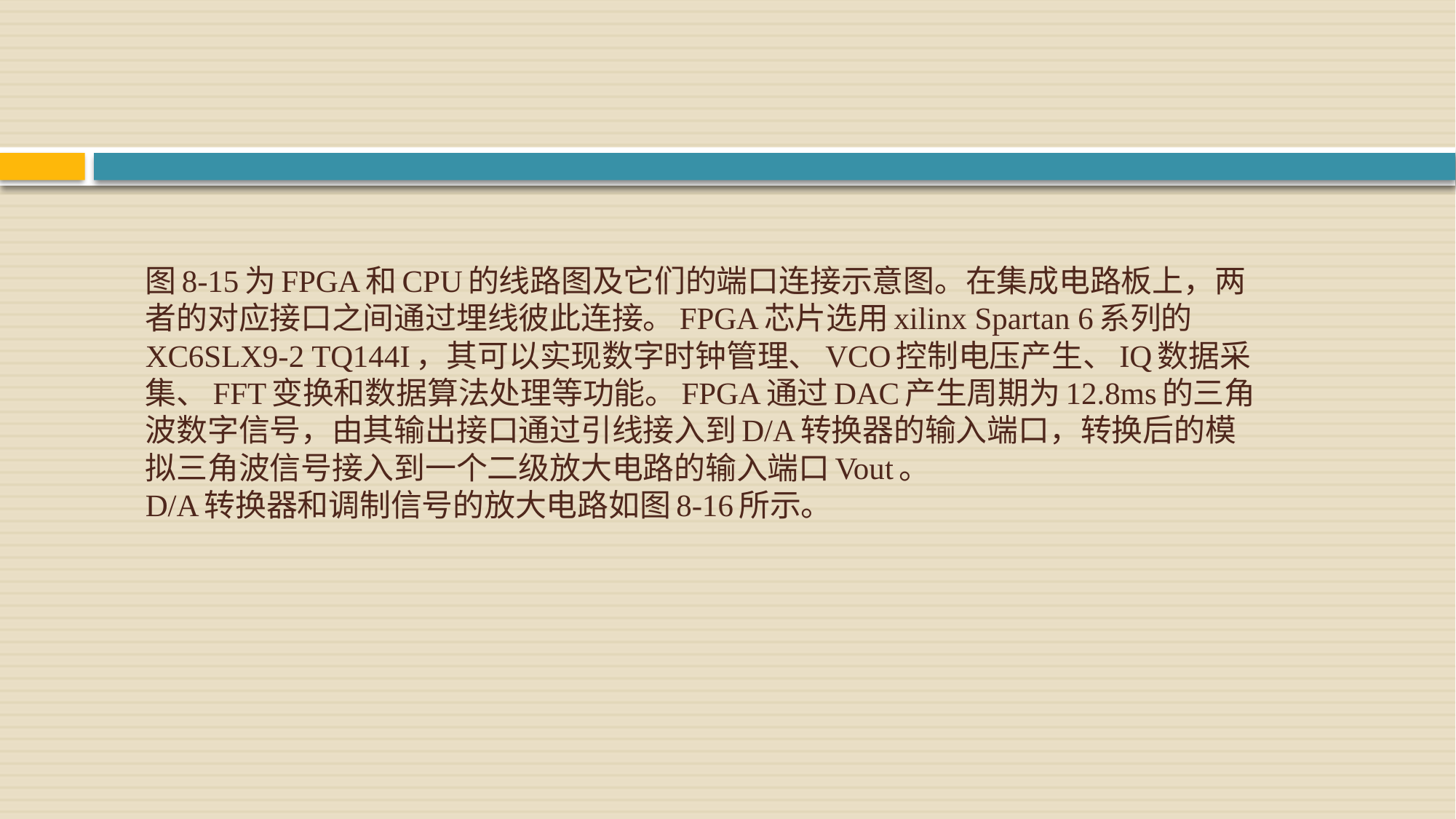

# 图8-15为FPGA和CPU的线路图及它们的端口连接示意图。在集成电路板上，两者的对应接口之间通过埋线彼此连接。FPGA芯片选用xilinx Spartan 6系列的XC6SLX9-2 TQ144I，其可以实现数字时钟管理、VCO控制电压产生、IQ数据采集、FFT变换和数据算法处理等功能。FPGA通过DAC产生周期为12.8ms的三角波数字信号，由其输出接口通过引线接入到D/A转换器的输入端口，转换后的模拟三角波信号接入到一个二级放大电路的输入端口Vout。 D/A转换器和调制信号的放大电路如图8-16所示。